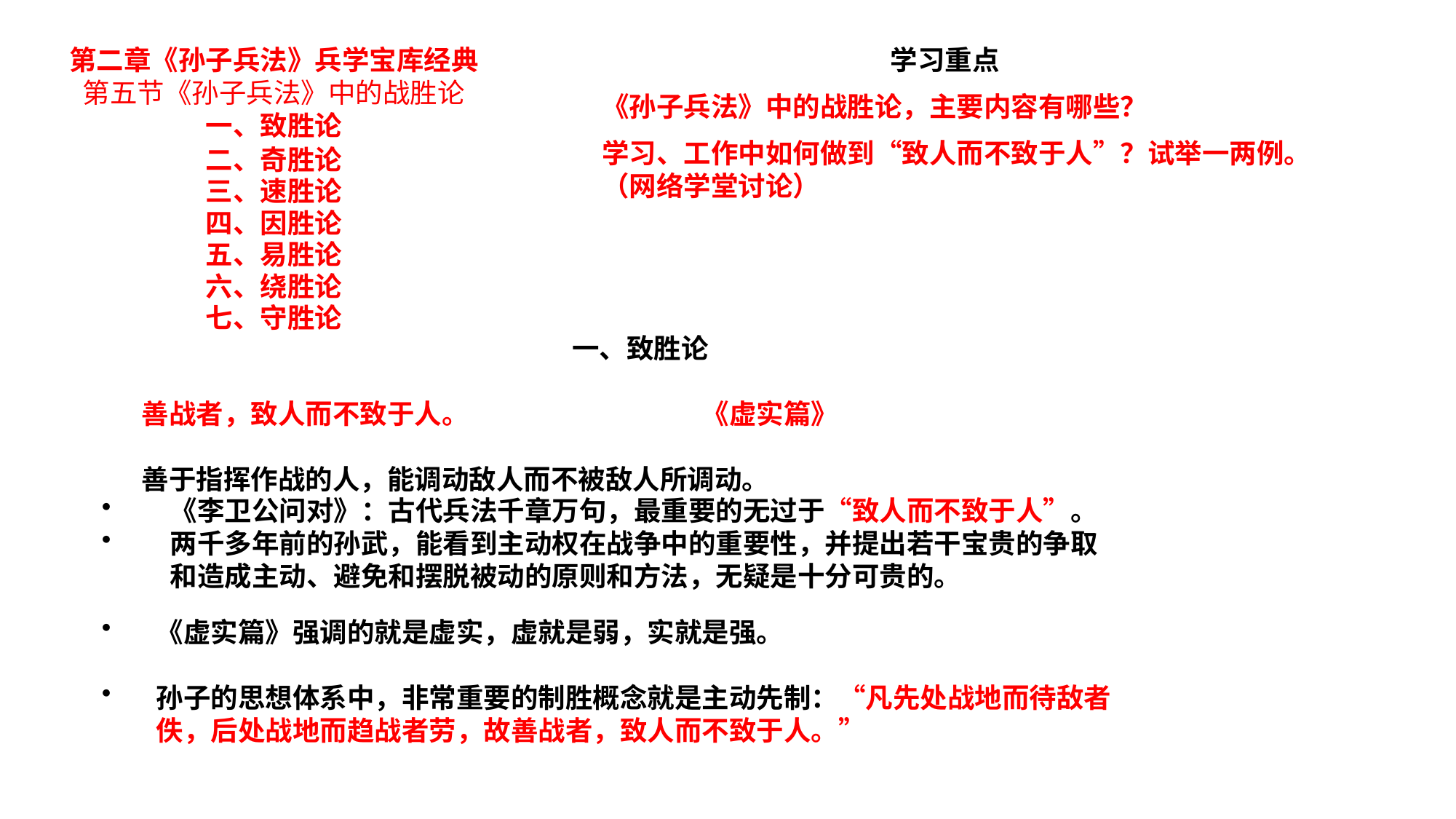

第二章《孙子兵法》兵学宝库经典
第五节《孙子兵法》中的战胜论
一、致胜论
二、奇胜论
三、速胜论
四、因胜论
五、易胜论
六、绕胜论
七、守胜论
学习重点
《孙子兵法》中的战胜论，主要内容有哪些？
学习、工作中如何做到“致人而不致于人”？试举一两例。（网络学堂讨论）
一、致胜论

善战者，致人而不致于人。     	                    《虚实篇》
善于指挥作战的人，能调动敌人而不被敌人所调动。
《李卫公问对》：古代兵法千章万句，最重要的无过于“致人而不致于人”。
两千多年前的孙武，能看到主动权在战争中的重要性，并提出若干宝贵的争取和造成主动、避免和摆脱被动的原则和方法，无疑是十分可贵的。
《虚实篇》强调的就是虚实，虚就是弱，实就是强。

孙子的思想体系中，非常重要的制胜概念就是主动先制：“凡先处战地而待敌者佚，后处战地而趋战者劳，故善战者，致人而不致于人。”